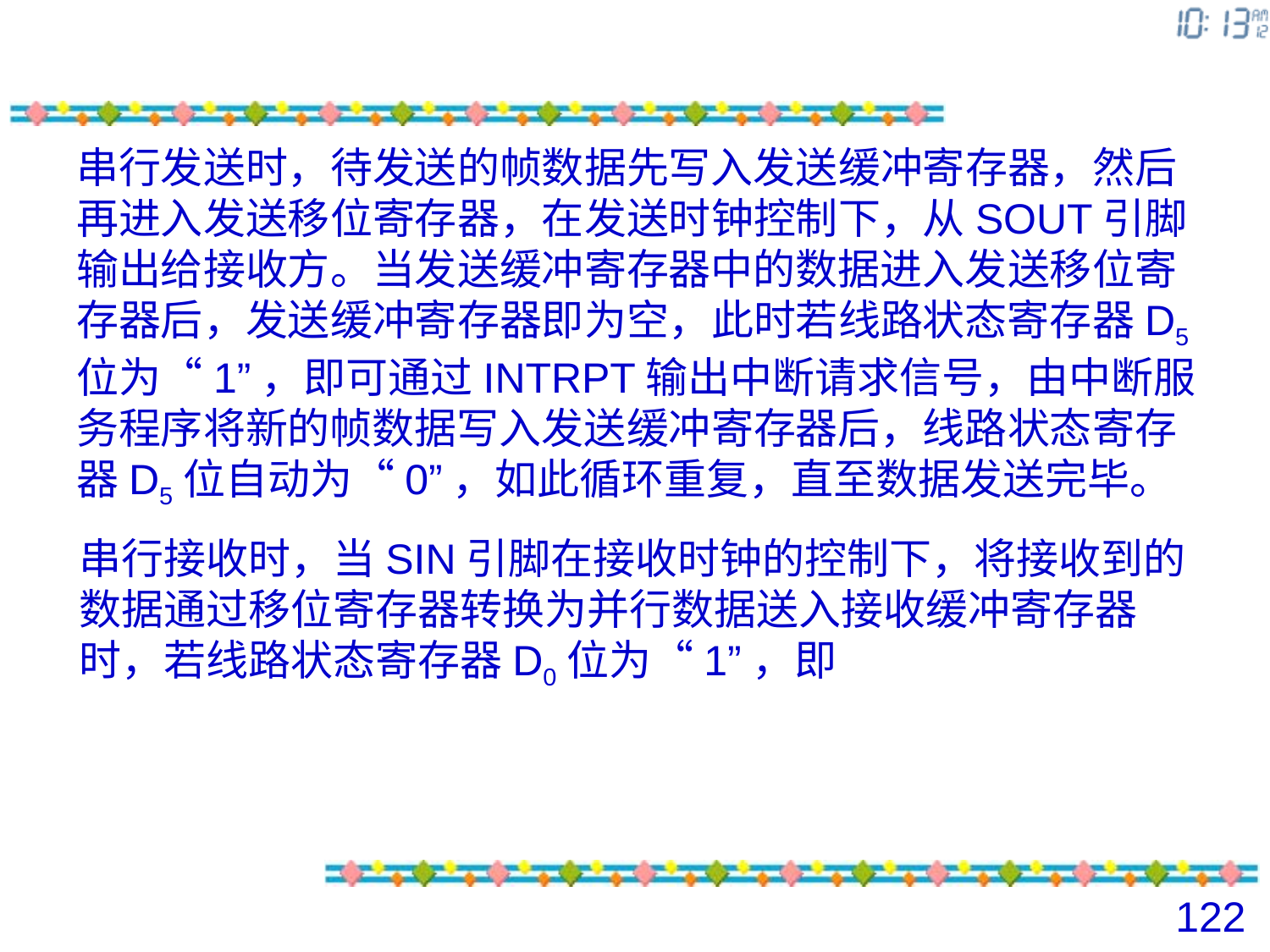

串行发送时，待发送的帧数据先写入发送缓冲寄存器，然后再进入发送移位寄存器，在发送时钟控制下，从SOUT引脚输出给接收方。当发送缓冲寄存器中的数据进入发送移位寄存器后，发送缓冲寄存器即为空，此时若线路状态寄存器D5位为“1”，即可通过INTRPT输出中断请求信号，由中断服务程序将新的帧数据写入发送缓冲寄存器后，线路状态寄存器D5位自动为“0”，如此循环重复，直至数据发送完毕。
串行接收时，当SIN引脚在接收时钟的控制下，将接收到的数据通过移位寄存器转换为并行数据送入接收缓冲寄存器时，若线路状态寄存器D0位为“1”，即